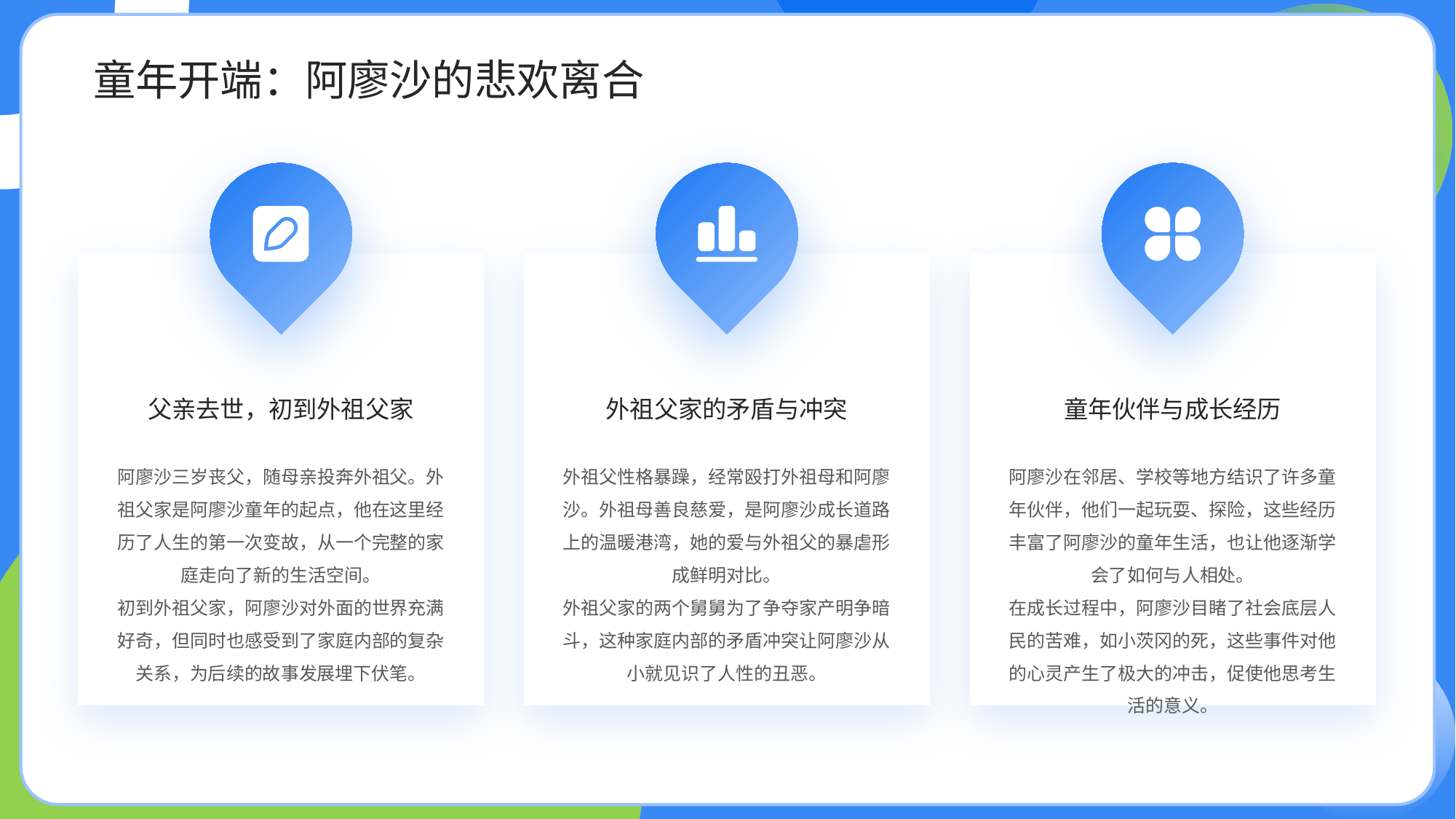

isheji-copy_1736909611505
童年开端：阿廖沙的悲欢离合

父亲去世，初到外祖父家
外祖父家的矛盾与冲突
童年伙伴与成长经历

阿廖沙三岁丧父，随母亲投奔外祖父。外祖父家是阿廖沙童年的起点，他在这里经历了人生的第一次变故，从一个完整的家庭走向了新的生活空间。
初到外祖父家，阿廖沙对外面的世界充满好奇，但同时也感受到了家庭内部的复杂关系，为后续的故事发展埋下伏笔。
外祖父性格暴躁，经常殴打外祖母和阿廖沙。外祖母善良慈爱，是阿廖沙成长道路上的温暖港湾，她的爱与外祖父的暴虐形成鲜明对比。
外祖父家的两个舅舅为了争夺家产明争暗斗，这种家庭内部的矛盾冲突让阿廖沙从小就见识了人性的丑恶。
阿廖沙在邻居、学校等地方结识了许多童年伙伴，他们一起玩耍、探险，这些经历丰富了阿廖沙的童年生活，也让他逐渐学会了如何与人相处。
在成长过程中，阿廖沙目睹了社会底层人民的苦难，如小茨冈的死，这些事件对他的心灵产生了极大的冲击，促使他思考生活的意义。